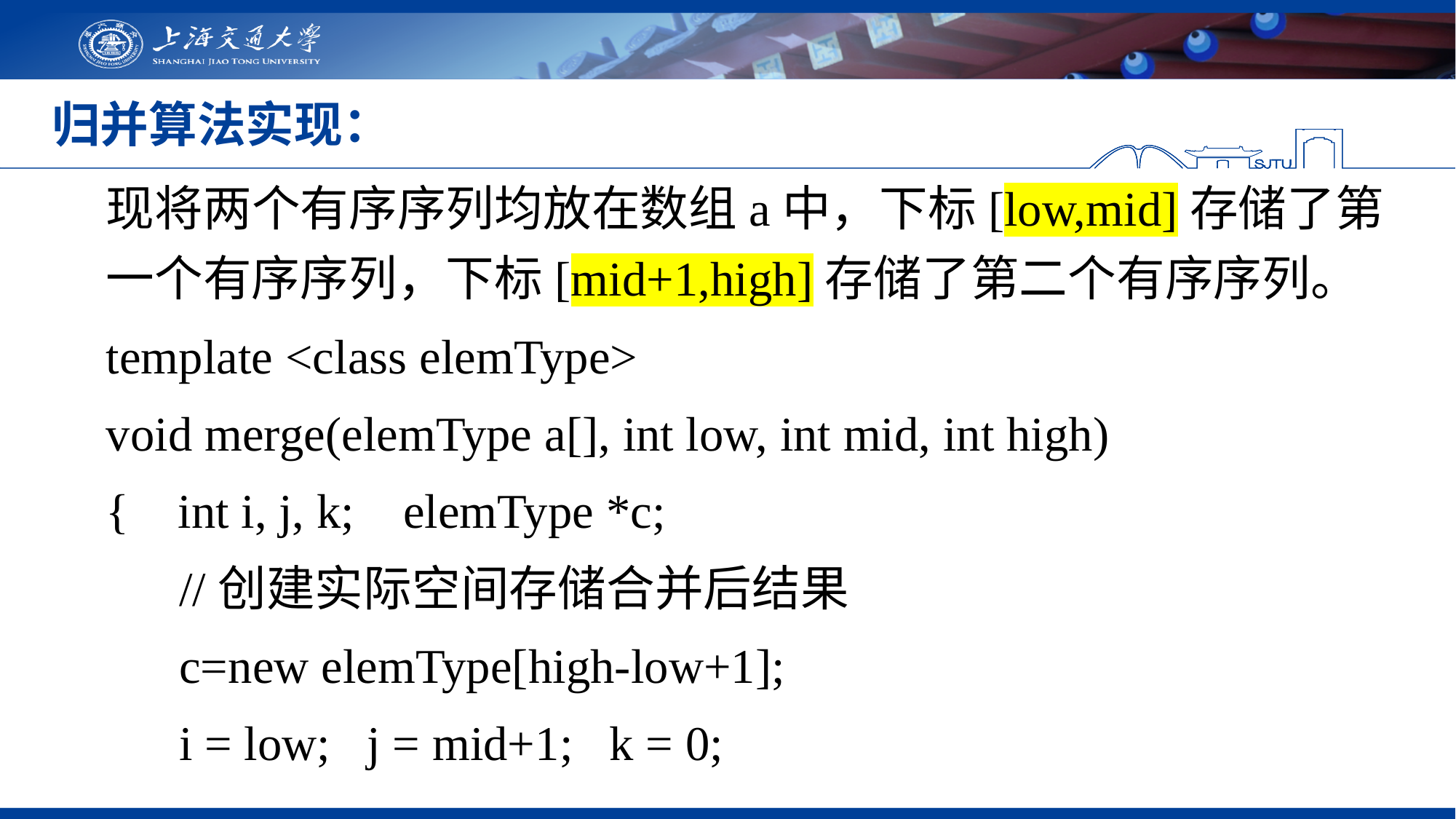

# 归并算法实现：
现将两个有序序列均放在数组a中，下标[low,mid]存储了第一个有序序列，下标[mid+1,high]存储了第二个有序序列。
template <class elemType>
void merge(elemType a[], int low, int mid, int high)
{    int i, j, k;    elemType *c;
      //创建实际空间存储合并后结果
      c=new elemType[high-low+1];
      i = low;   j = mid+1;   k = 0;